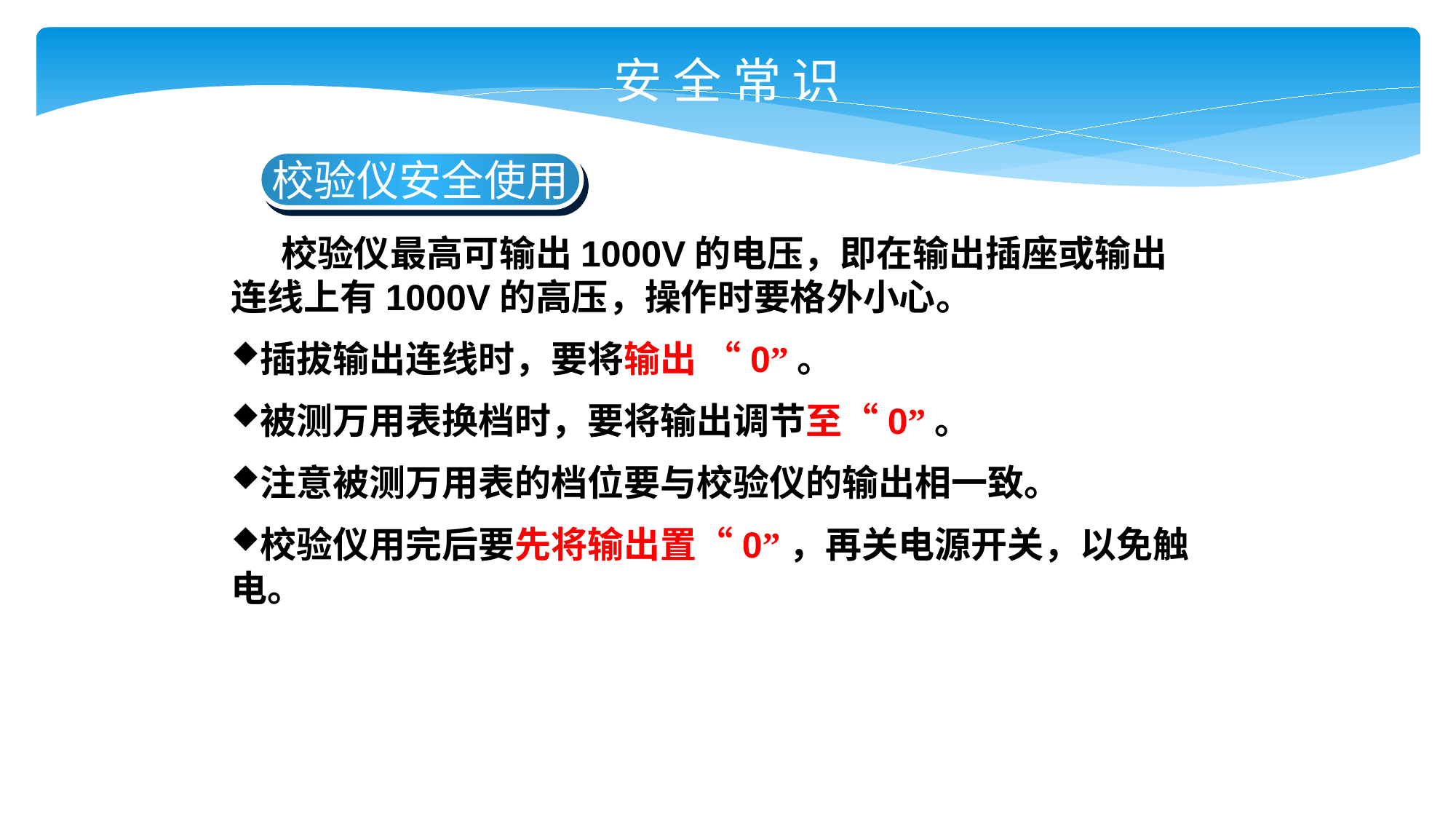

安 全 常 识
校验仪安全使用

     校验仪最高可输出1000V的电压，即在输出插座或输出连线上有1000V的高压，操作时要格外小心。
插拔输出连线时，要将输出 “0”。
被测万用表换档时，要将输出调节至“0”。
注意被测万用表的档位要与校验仪的输出相一致。
校验仪用完后要先将输出置“0”，再关电源开关，以免触电。